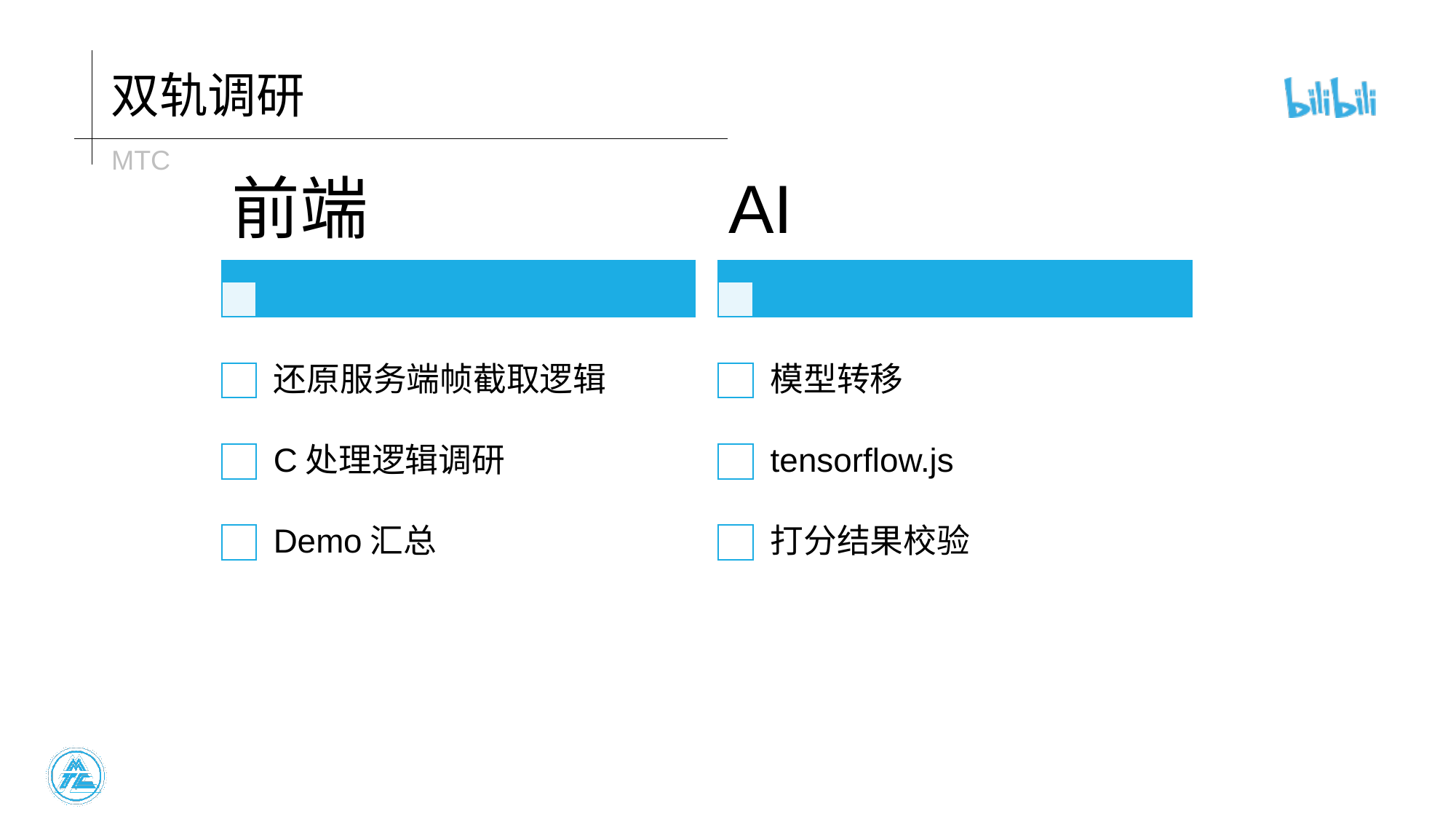

# 双轨调研
前端
还原服务端帧截取逻辑
C处理逻辑调研
Demo汇总
AI
模型转移
tensorflow.js
打分结果校验